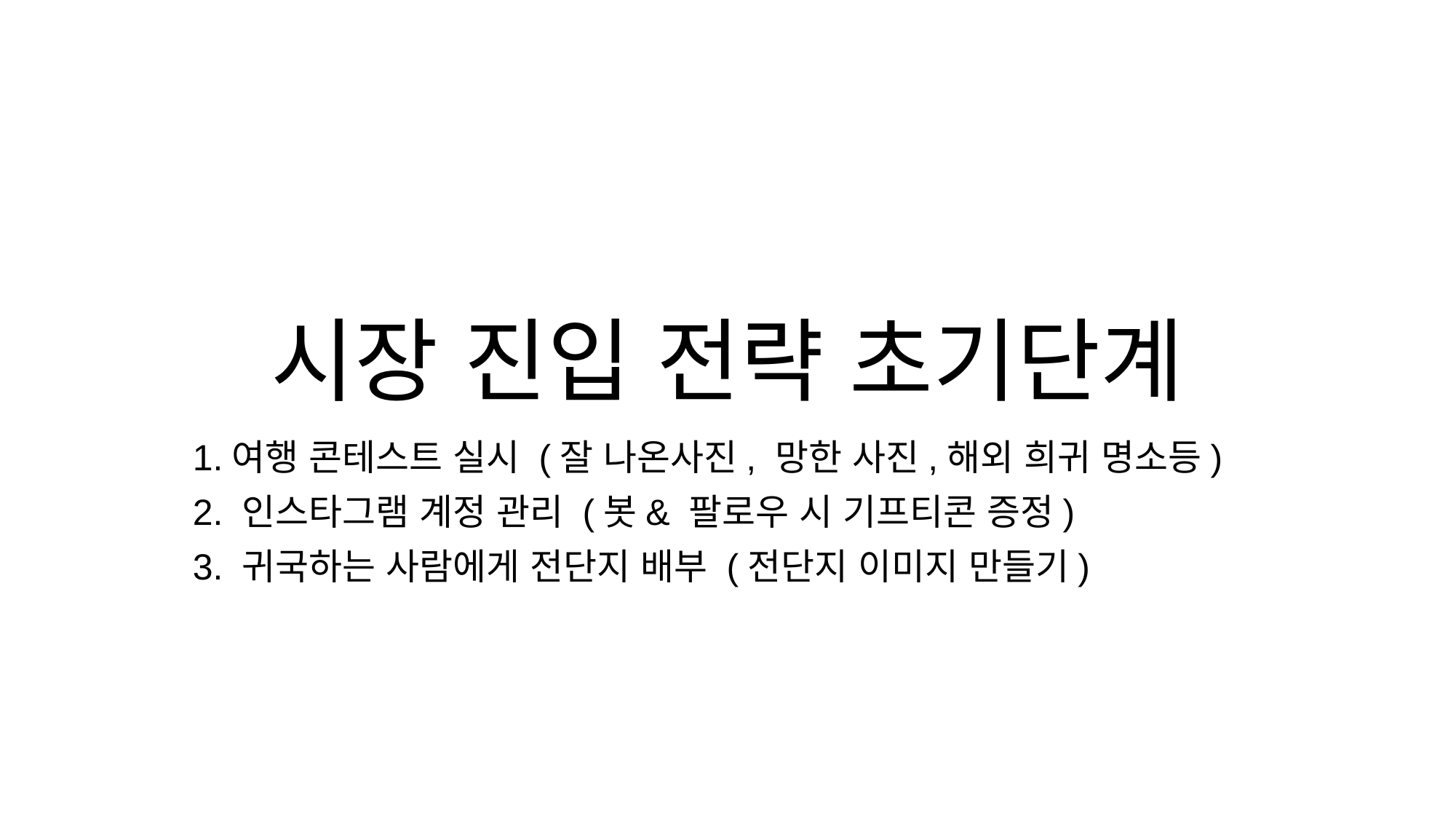

# 시장 진입 전략 초기단계
1.여행 콘테스트 실시 (잘 나온사진, 망한 사진,해외 희귀 명소등)
2. 인스타그램 계정 관리 (봇& 팔로우 시 기프티콘 증정)
3. 귀국하는 사람에게 전단지 배부 (전단지 이미지 만들기)